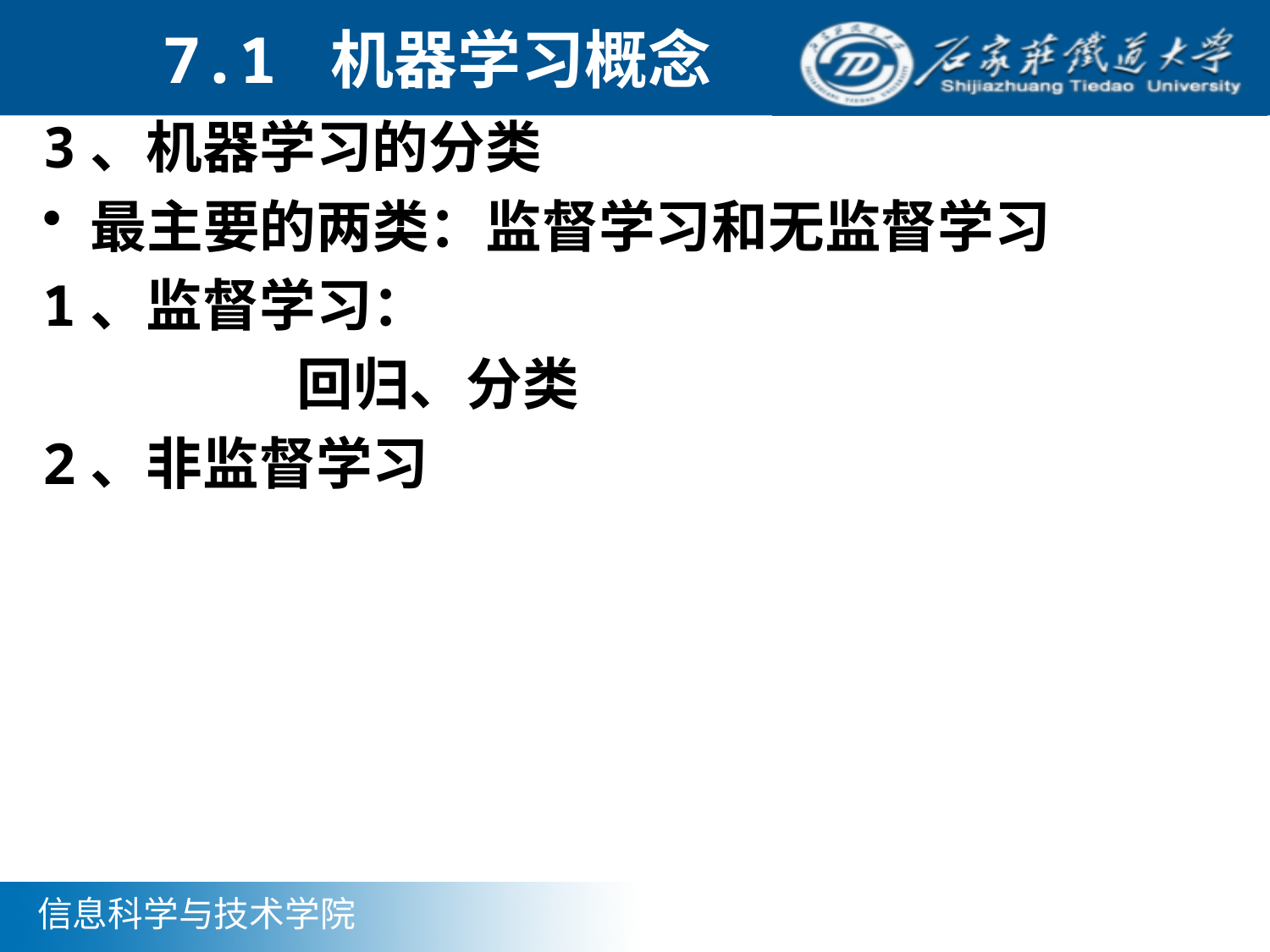

# 7.1 机器学习概念
3、机器学习的分类
最主要的两类：监督学习和无监督学习
1、监督学习：
		回归、分类
2、非监督学习